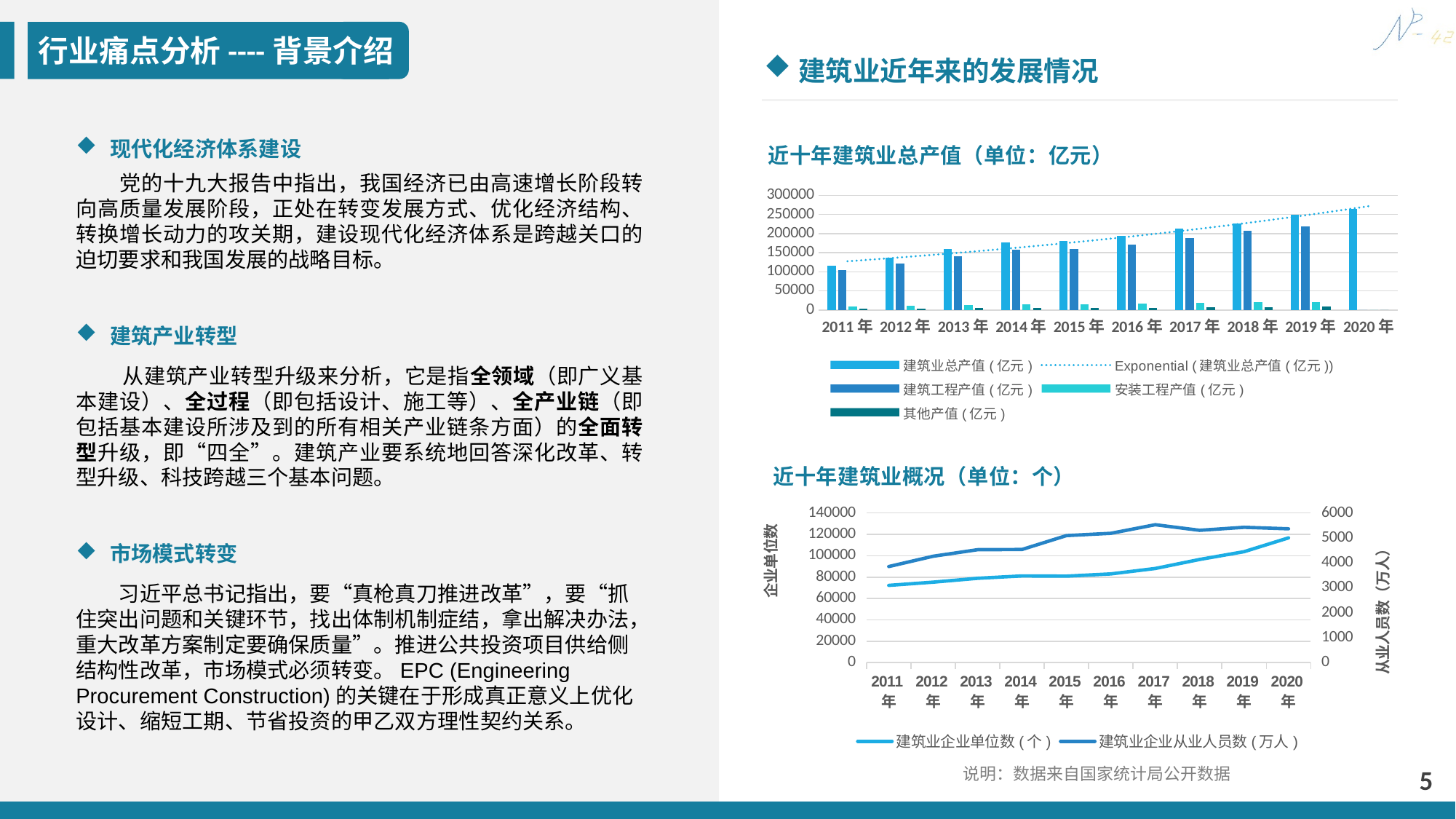

行业痛点分析----背景介绍
建筑业近年来的发展情况

### Chart: 近十年建筑业总产值（单位：亿元）

| Category | 建筑业总产值(亿元) | 建筑工程产值(亿元) | 安装工程产值(亿元) | 其他产值(亿元) |
|---|---|---|---|---|
| 2011年 | 116463.3 | 103665.77 | 9543.71 | 3305.39 |
| 2012年 | 137217.86 | 121719.92 | 11316.59 | 4181.34 |
| 2013年 | 160366.06 | 141146.83 | 13355.2 | 4810.92 |
| 2014年 | 176713.4 | 157142.51 | 14259.8 | 5311.11 |
| 2015年 | 180757.47 | 160267.9 | 14991.79 | 5497.78 |
| 2016年 | 193566.78 | 171864.23 | 15775.0 | 5927.55 |
| 2017年 | 213943.56 | 189164.63 | 17882.03 | 6896.9 |
| 2018年 | 225816.86 | 207586.45 | 19630.16 | 7868.91 |
| 2019年 | 248443.27 | 218660.66 | 21353.82 | 8428.8 |
| 2020年 | 263947.04 | 0.0 | 0.0 | 0.0 |
现代化经济体系建设

　　党的十九大报告中指出，我国经济已由高速增长阶段转向高质量发展阶段，正处在转变发展方式、优化经济结构、转换增长动力的攻关期，建设现代化经济体系是跨越关口的迫切要求和我国发展的战略目标。

建筑产业转型

        从建筑产业转型升级来分析，它是指全领域（即广义基本建设）、全过程（即包括设计、施工等）、全产业链（即包括基本建设所涉及到的所有相关产业链条方面）的全面转型升级，即“四全”。建筑产业要系统地回答深化改革、转型升级、科技跨越三个基本问题。

市场模式转变

　　习近平总书记指出，要“真枪真刀推进改革”，要“抓住突出问题和关键环节，找出体制机制症结，拿出解决办法，重大改革方案制定要确保质量”。推进公共投资项目供给侧结构性改革，市场模式必须转变。EPC (Engineering Procurement Construction)的关键在于形成真正意义上优化设计、缩短工期、节省投资的甲乙双方理性契约关系。

### Chart: 近十年建筑业概况（单位：个）

| Category | 建筑业企业单位数(个) | 建筑业企业从业人员数(万人) |
|---|---|---|
| 2011年 | 72280.0 | 3852.5 |
| 2012年 | 75280.0 | 4267.24 |
| 2013年 | 78919.0 | 4528.36 |
| 2014年 | 81141.0 | 4536.97 |
| 2015年 | 80911.0 | 5093.7 |
| 2016年 | 83017.0 | 5184.5 |
| 2017年 | 88074.0 | 5529.63 |
| 2018年 | 96544.0 | 5305.23 |
| 2019年 | 103805.0 | 5427.08 |
| 2020年 | 116716.0 | 5366.92 |
5
说明：数据来自国家统计局公开数据